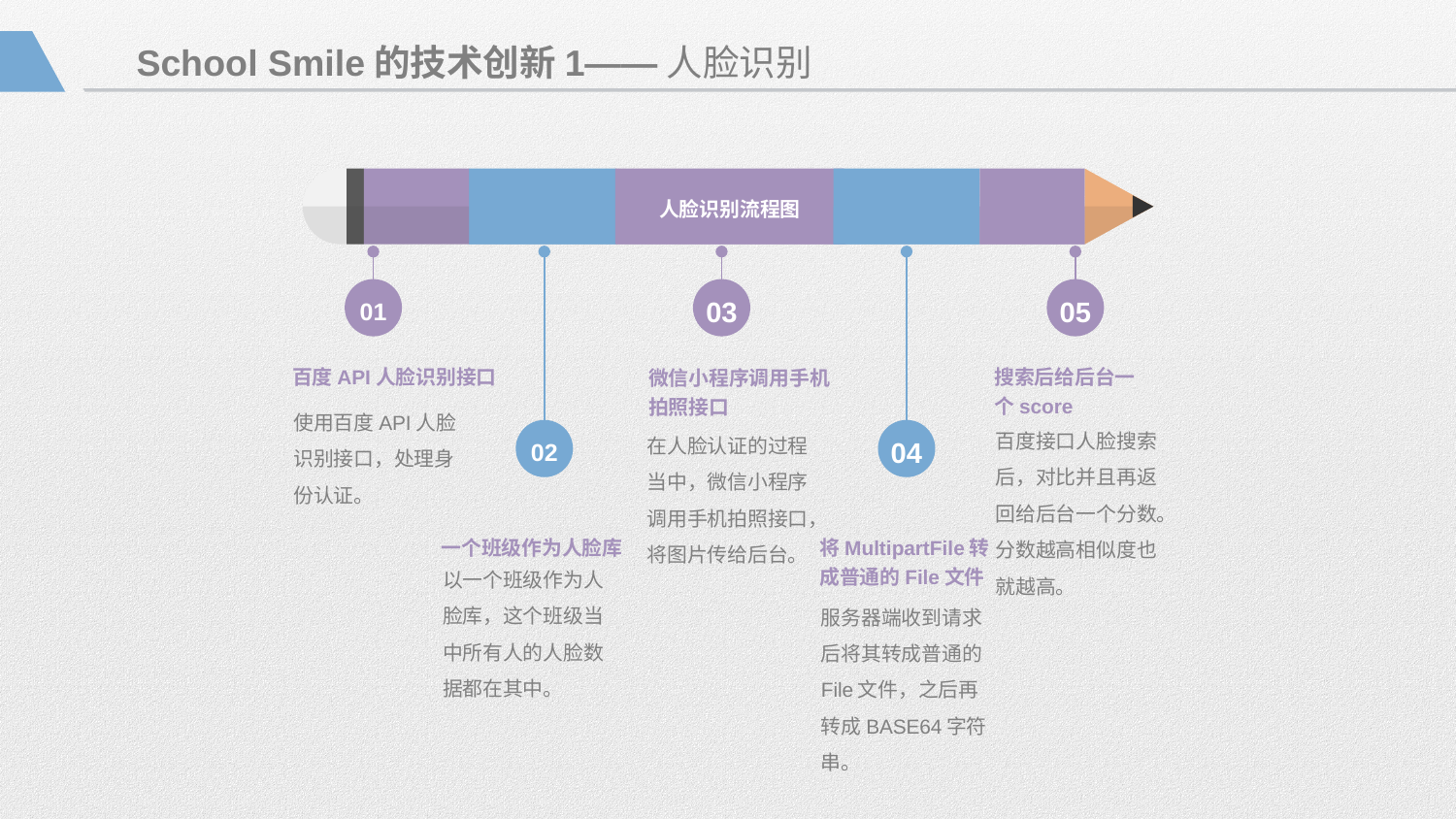

School Smile的技术创新1——人脸识别

人脸识别流程图

01
02
03
04
05
百度API人脸识别接口
搜索后给后台一个score
微信小程序调用手机
拍照接口
使用百度API人脸识别接口，处理身份认证。
百度接口人脸搜索后，对比并且再返回给后台一个分数。分数越高相似度也就越高。
在人脸认证的过程当中，微信小程序调用手机拍照接口，将图片传给后台。
一个班级作为人脸库
将MultipartFile转成普通的File文件
以一个班级作为人脸库，这个班级当中所有人的人脸数据都在其中。
服务器端收到请求后将其转成普通的File文件，之后再转成BASE64字符串。